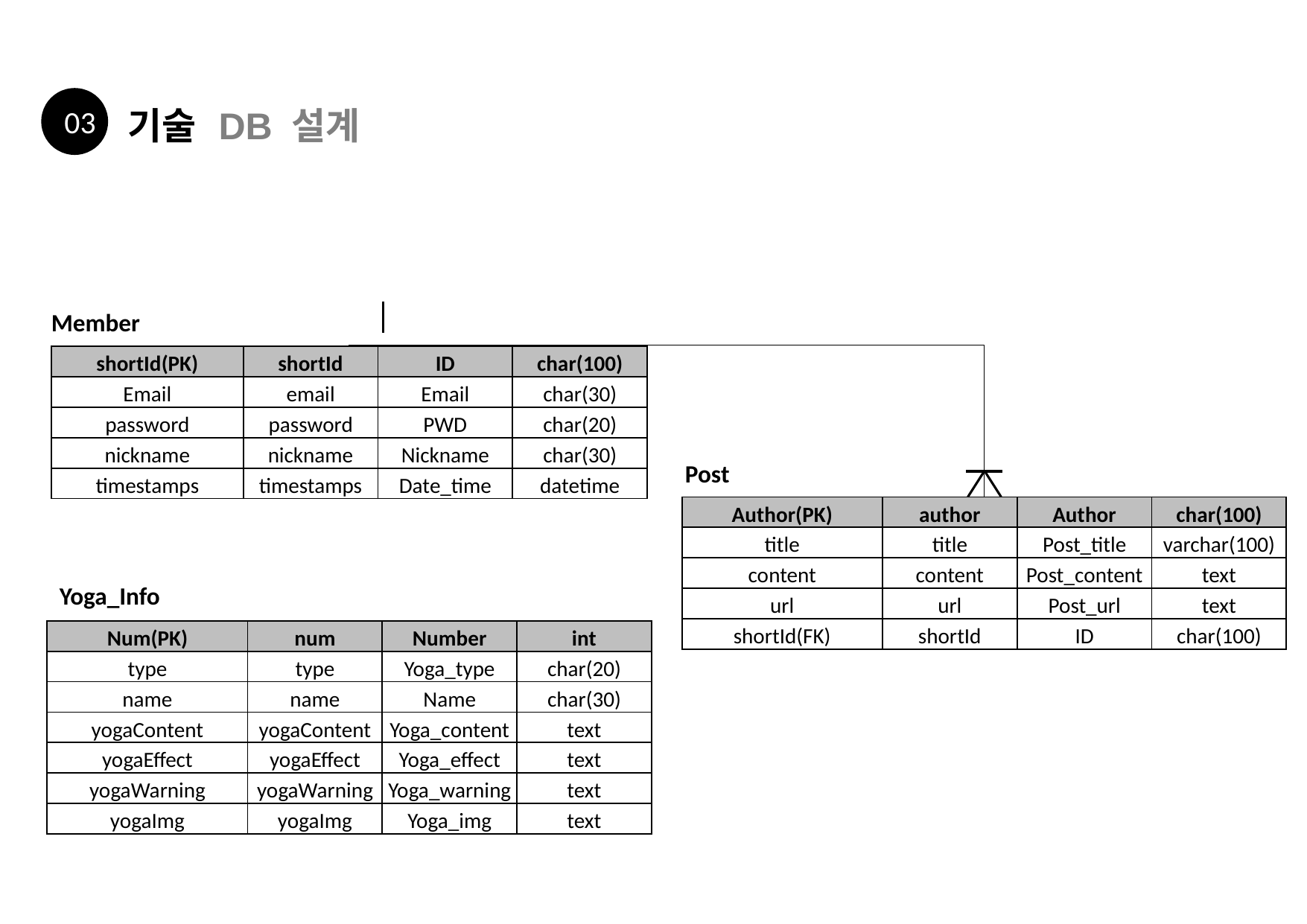

기술
DB 설계
03
Member
| shortId(PK) | shortId | ID | char(100) |
| --- | --- | --- | --- |
| Email | email | Email | char(30) |
| password | password | PWD | char(20) |
| nickname | nickname | Nickname | char(30) |
| timestamps | timestamps | Date\_time | datetime |
Post
| Author(PK) | author | Author | char(100) |
| --- | --- | --- | --- |
| title | title | Post\_title | varchar(100) |
| content | content | Post\_content | text |
| url | url | Post\_url | text |
| shortId(FK) | shortId | ID | char(100) |
Yoga_Info
| Num(PK) | num | Number | int |
| --- | --- | --- | --- |
| type | type | Yoga\_type | char(20) |
| name | name | Name | char(30) |
| yogaContent | yogaContent | Yoga\_content | text |
| yogaEffect | yogaEffect | Yoga\_effect | text |
| yogaWarning | yogaWarning | Yoga\_warning | text |
| yogaImg | yogaImg | Yoga\_img | text |